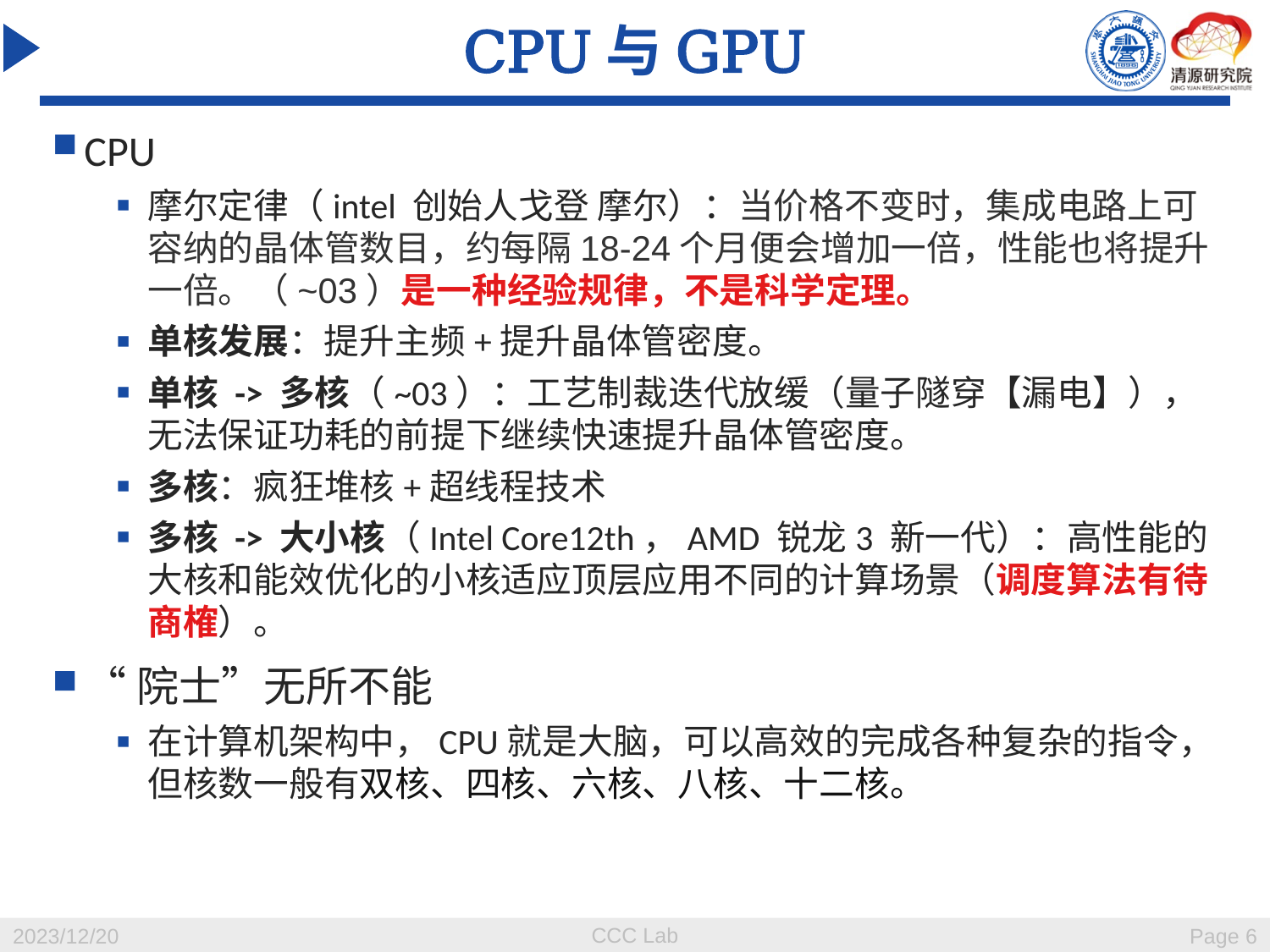

# CPU与GPU
CPU
摩尔定律（intel 创始人戈登 摩尔）：当价格不变时，集成电路上可容纳的晶体管数目，约每隔18-24个月便会增加一倍，性能也将提升一倍。（~03）是一种经验规律，不是科学定理。
单核发展：提升主频+提升晶体管密度。
单核 -> 多核（~03）：工艺制裁迭代放缓（量子隧穿【漏电】），无法保证功耗的前提下继续快速提升晶体管密度。
多核：疯狂堆核+超线程技术
多核 -> 大小核（Intel Core12th，AMD 锐龙3 新一代）：高性能的大核和能效优化的小核适应顶层应用不同的计算场景（调度算法有待商榷）。
“院士”无所不能
在计算机架构中，CPU就是大脑，可以高效的完成各种复杂的指令，但核数一般有双核、四核、六核、八核、十二核。
CCC Lab
2023/12/20
Page 6